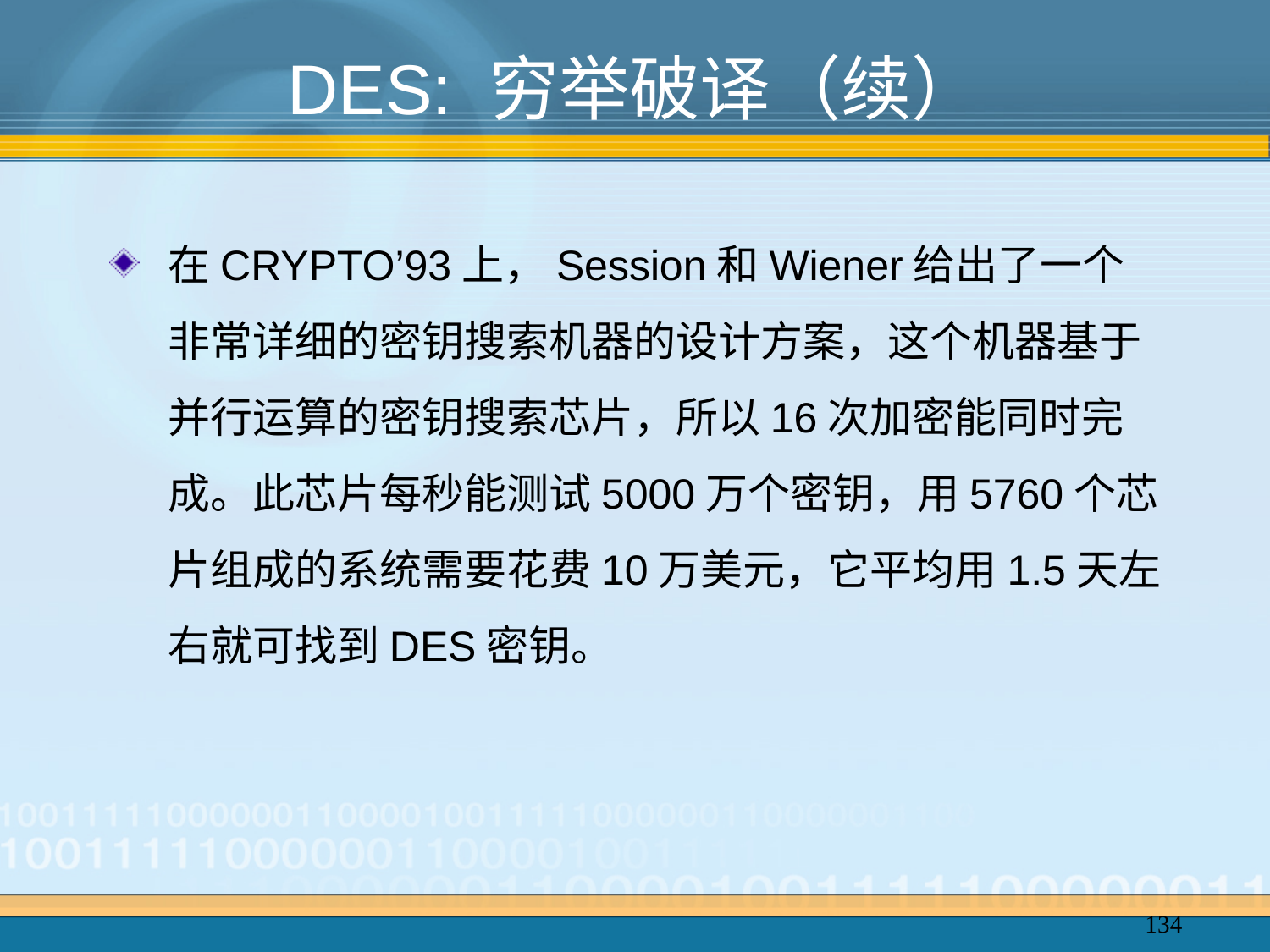

# DES: 穷举破译（续）
在CRYPTO’93上，Session和Wiener给出了一个非常详细的密钥搜索机器的设计方案，这个机器基于并行运算的密钥搜索芯片，所以16次加密能同时完成。此芯片每秒能测试5000万个密钥，用5760个芯片组成的系统需要花费10万美元，它平均用1.5天左右就可找到DES密钥。

134